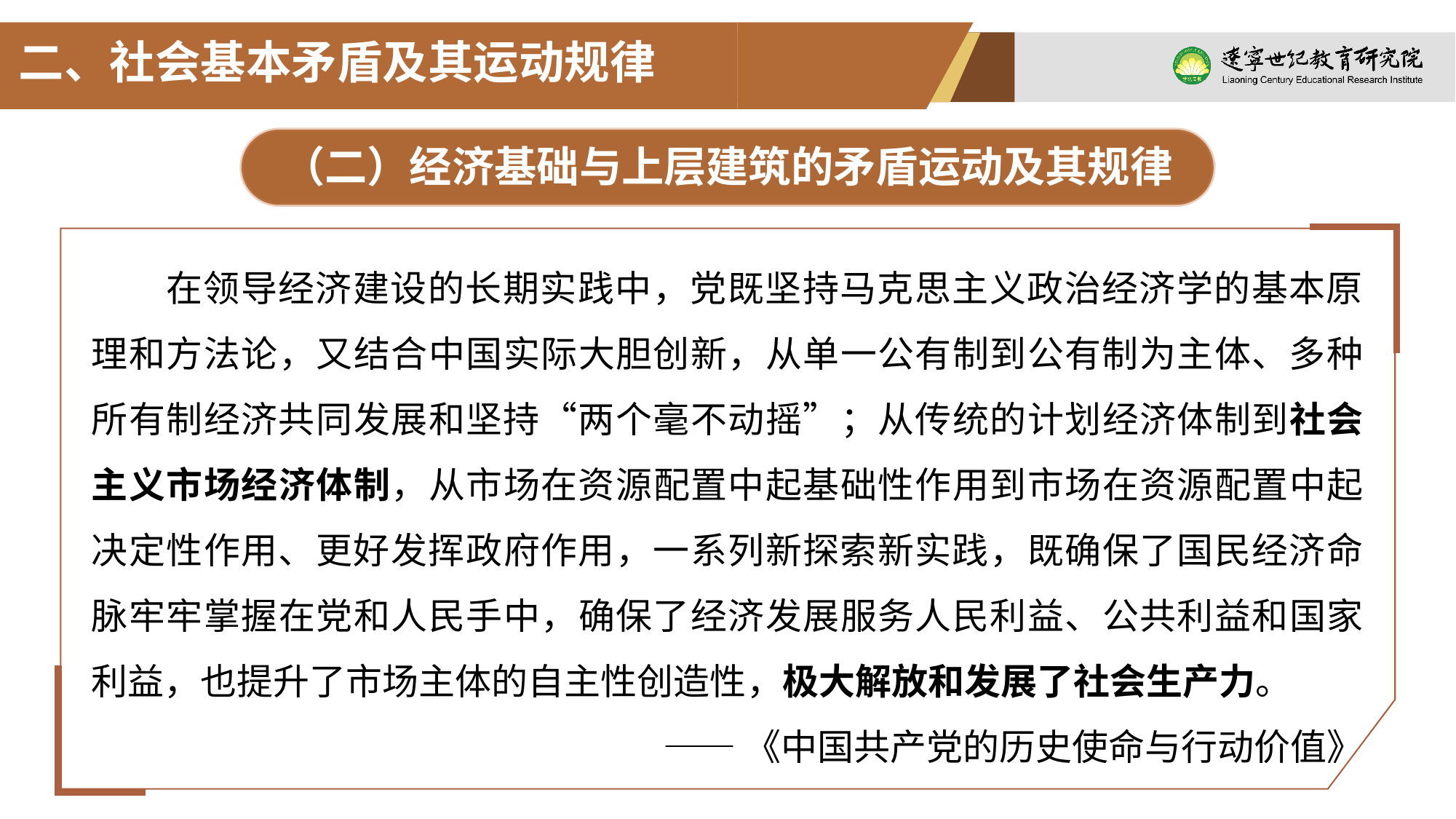

二、社会基本矛盾及其运动规律
（二）经济基础与上层建筑的矛盾运动及其规律

在领导经济建设的长期实践中，党既坚持马克思主义政治经济学的基本原理和方法论，又结合中国实际大胆创新，从单一公有制到公有制为主体、多种所有制经济共同发展和坚持“两个毫不动摇”；从传统的计划经济体制到社会主义市场经济体制，从市场在资源配置中起基础性作用到市场在资源配置中起决定性作用、更好发挥政府作用，一系列新探索新实践，既确保了国民经济命脉牢牢掌握在党和人民手中，确保了经济发展服务人民利益、公共利益和国家利益，也提升了市场主体的自主性创造性，极大解放和发展了社会生产力。
——《中国共产党的历史使命与行动价值》